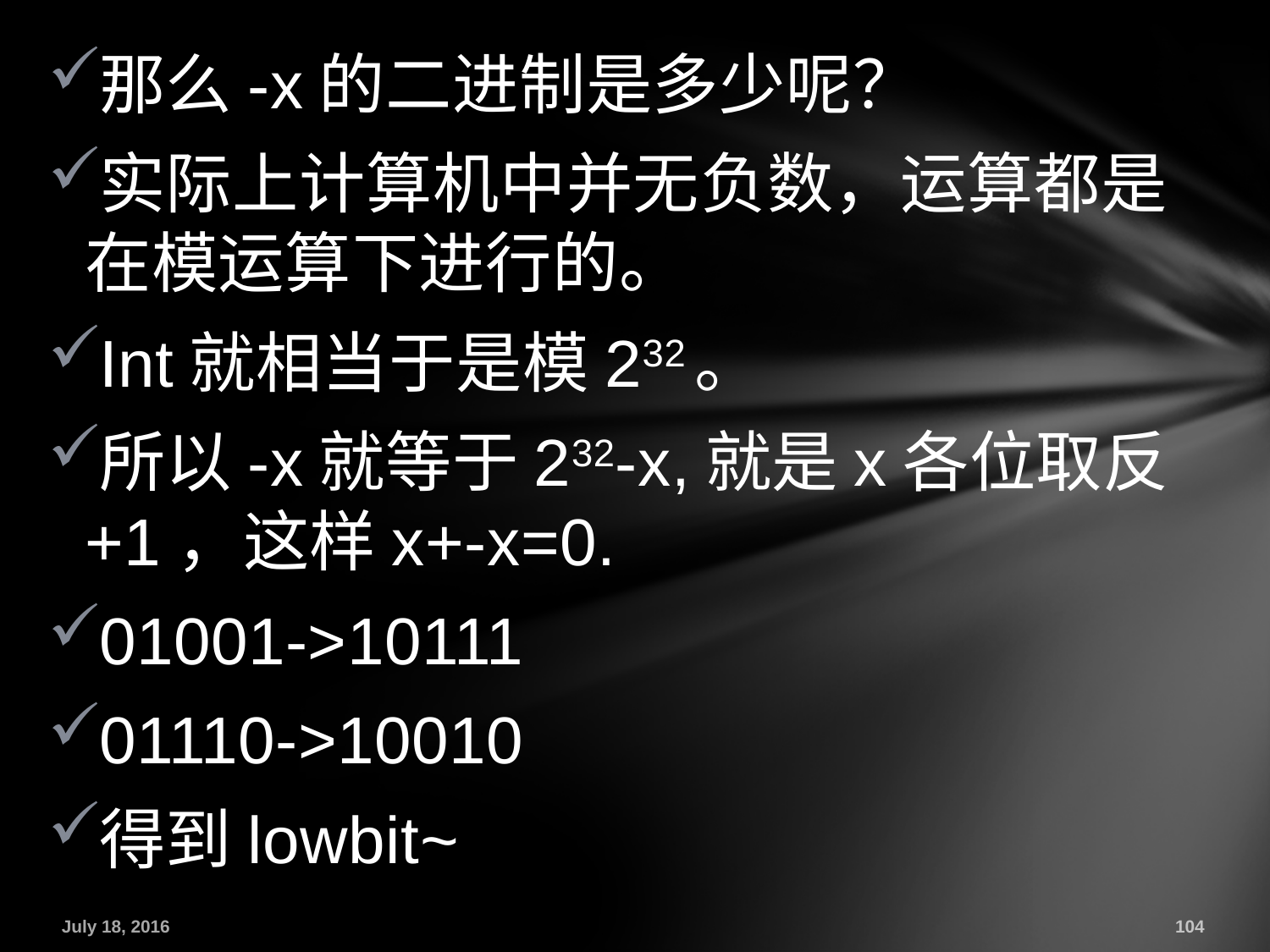

那么-x的二进制是多少呢？
实际上计算机中并无负数，运算都是在模运算下进行的。
Int就相当于是模232。
所以-x就等于232-x,就是x各位取反+1，这样x+-x=0.
01001->10111
01110->10010
得到lowbit~
July 18, 2016

104